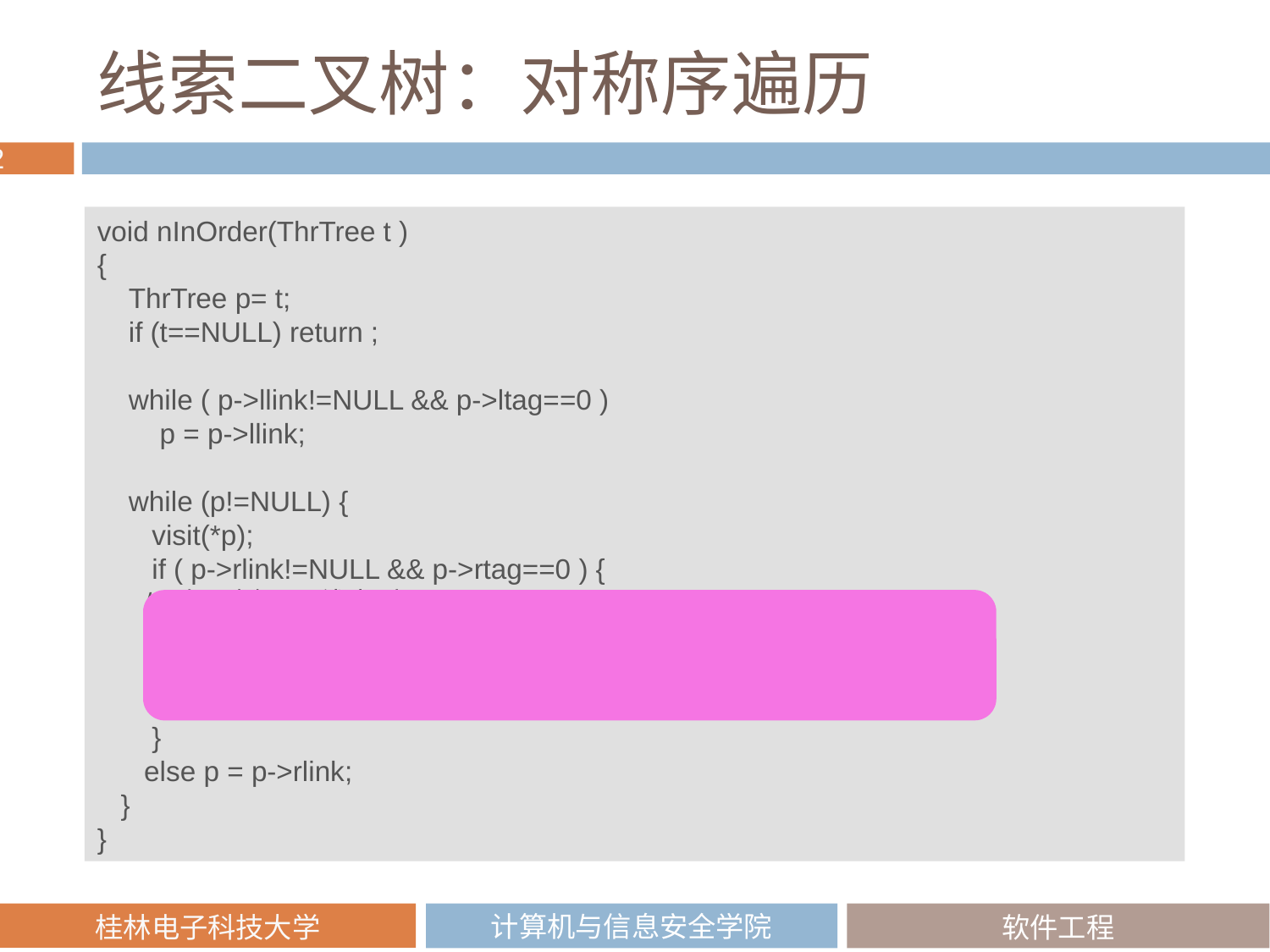

# 线索二叉树：对称序遍历
void nInOrder(ThrTree t )
{
    ThrTree p= t;
    if (t==NULL) return ;

    while ( p->llink!=NULL && p->ltag==0 )
        p = p->llink;

    while (p!=NULL) {
       visit(*p);
       if ( p->rlink!=NULL && p->rtag==0 ) {
      /* 右子树不是线索时*/
          p = p->rlink;
          while (p->llink!=NULL&&p->ltag==0)
              p = p->llink; /*顺右子树的左子树一直向下*/
       }
      else p = p->rlink;
   }
}